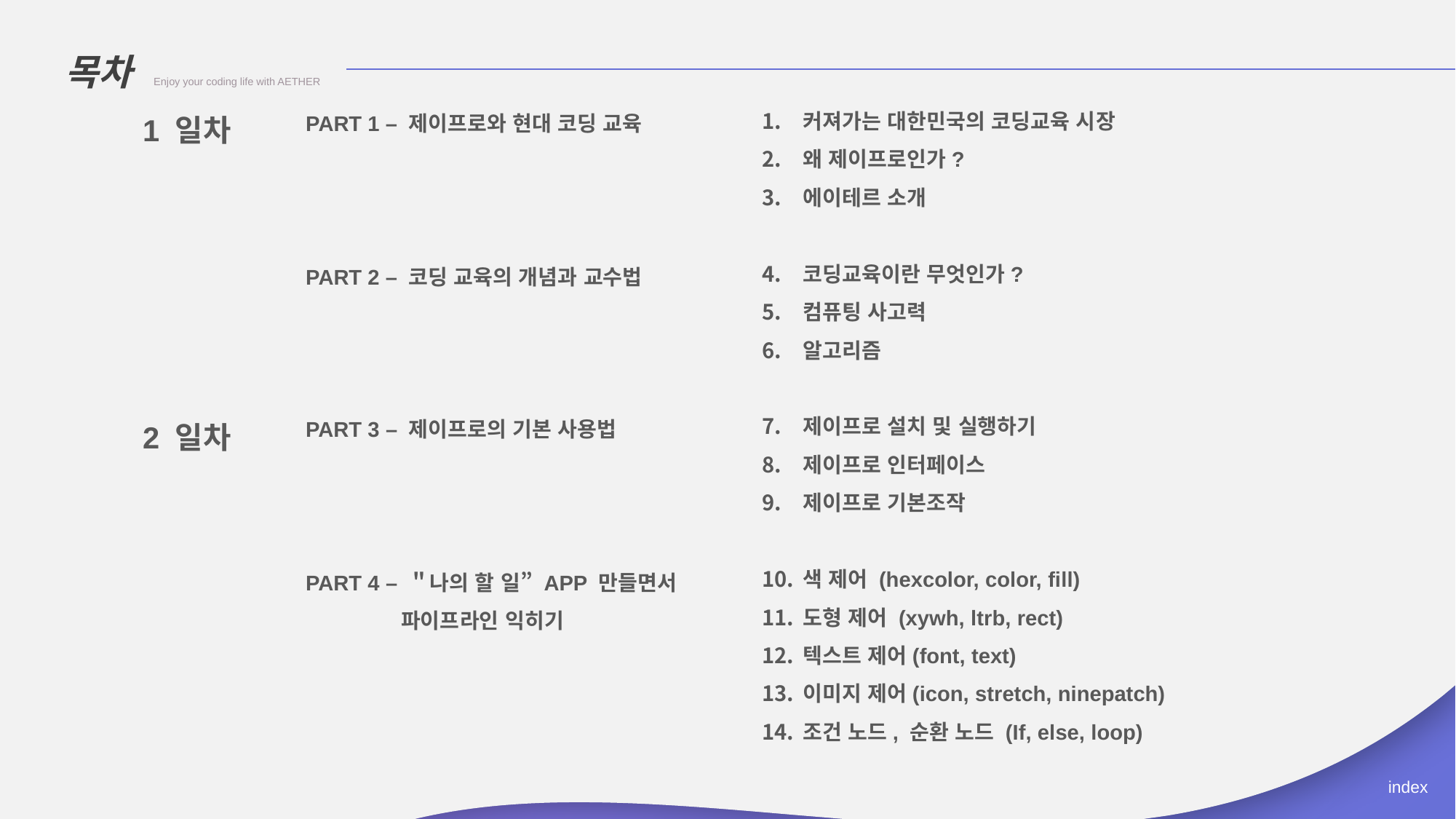

목차    Enjoy your coding life with AETHER
1 일차
커져가는 대한민국의 코딩교육 시장
왜 제이프로인가?
에이테르 소개

코딩교육이란 무엇인가?
컴퓨팅 사고력
알고리즘

제이프로 설치 및 실행하기
제이프로 인터페이스
제이프로 기본조작

색 제어 (hexcolor, color, fill)
도형 제어 (xywh, ltrb, rect)
텍스트 제어(font, text)
이미지 제어(icon, stretch, ninepatch)
조건 노드, 순환 노드 (If, else, loop)
PART 1 – 제이프로와 현대 코딩 교육
PART 2 – 코딩 교육의 개념과 교수법
2 일차
PART 3 – 제이프로의 기본 사용법
PART 4 – ＂나의 할 일” APP 만들면서
               파이프라인 익히기

index